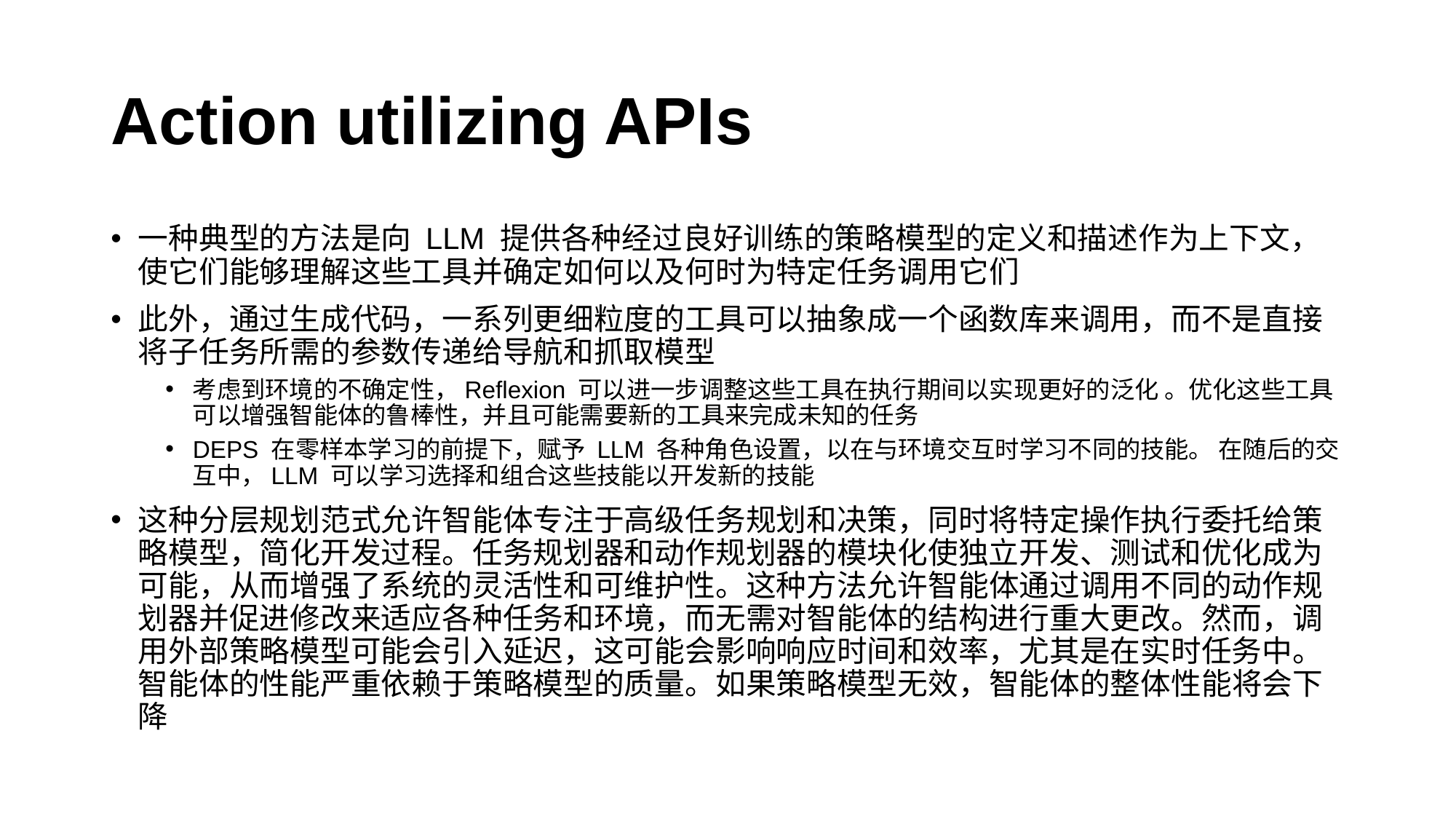

# Action utilizing APIs
一种典型的方法是向 LLM 提供各种经过良好训练的策略模型的定义和描述作为上下文，使它们能够理解这些工具并确定如何以及何时为特定任务调用它们
此外，通过生成代码，一系列更细粒度的工具可以抽象成一个函数库来调用，而不是直接将子任务所需的参数传递给导航和抓取模型
考虑到环境的不确定性，Reflexion 可以进一步调整这些工具在执行期间以实现更好的泛化 。优化这些工具可以增强智能体的鲁棒性，并且可能需要新的工具来完成未知的任务
DEPS 在零样本学习的前提下，赋予 LLM 各种角色设置，以在与环境交互时学习不同的技能。 在随后的交互中，LLM 可以学习选择和组合这些技能以开发新的技能
这种分层规划范式允许智能体专注于高级任务规划和决策，同时将特定操作执行委托给策略模型，简化开发过程。任务规划器和动作规划器的模块化使独立开发、测试和优化成为可能，从而增强了系统的灵活性和可维护性。这种方法允许智能体通过调用不同的动作规划器并促进修改来适应各种任务和环境，而无需对智能体的结构进行重大更改。然而，调用外部策略模型可能会引入延迟，这可能会影响响应时间和效率，尤其是在实时任务中。智能体的性能严重依赖于策略模型的质量。如果策略模型无效，智能体的整体性能将会下降